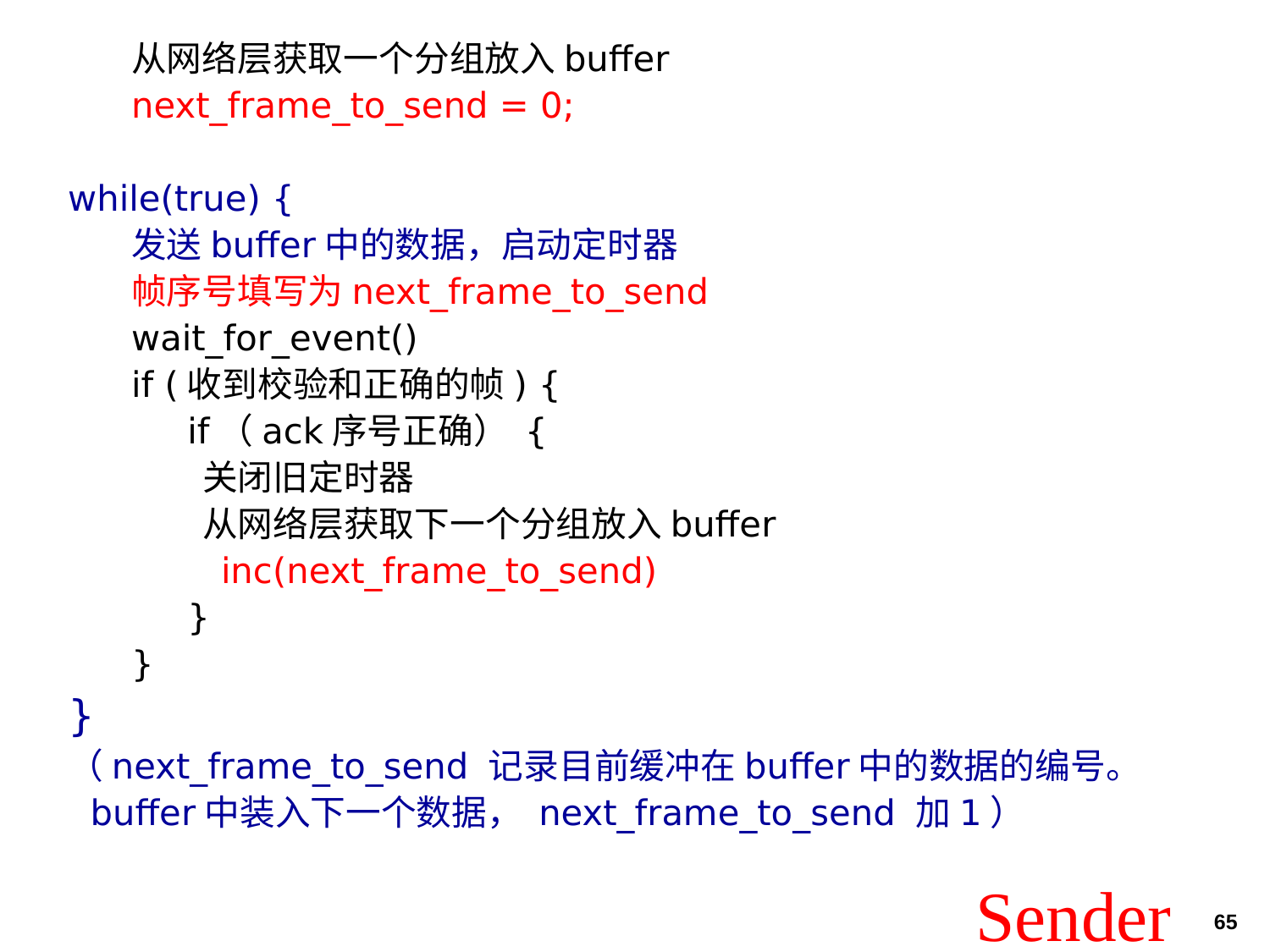

从网络层获取一个分组放入buffer
next_frame_to_send = 0;

while(true) {
发送buffer中的数据，启动定时器
帧序号填写为next_frame_to_send
wait_for_event()
if (收到校验和正确的帧) {
     if（ack序号正确） {
        关闭旧定时器
        从网络层获取下一个分组放入buffer
        inc(next_frame_to_send)
     }
}
}
（next_frame_to_send 记录目前缓冲在buffer中的数据的编号。
  buffer中装入下一个数据， next_frame_to_send 加1）
# Sender